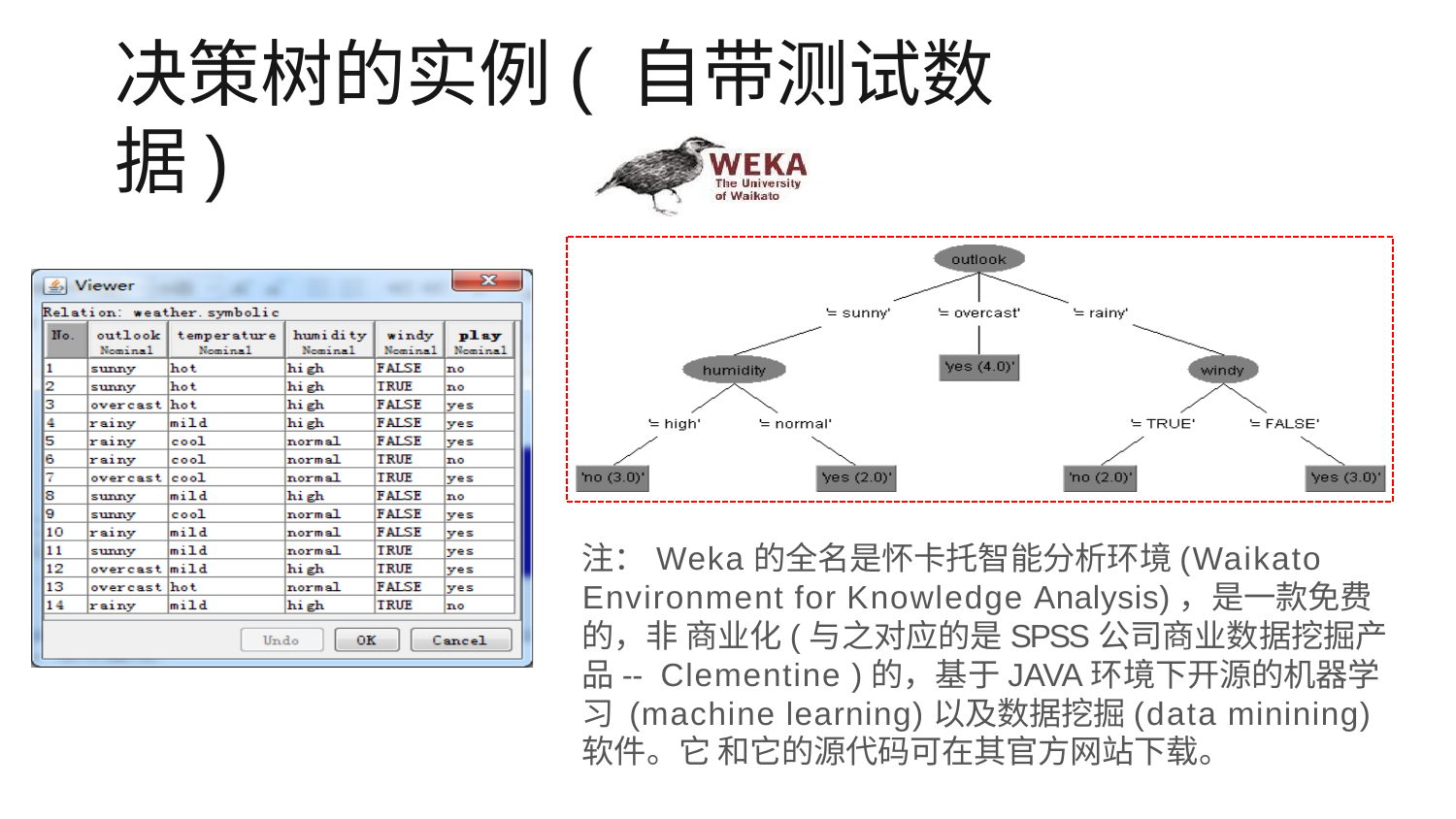

# 决策树的实例( 自带测试数据)

注：Weka的全名是怀卡托智能分析环境(Waikato  Environment for Knowledge Analysis)，是一款免费的，非 商业化(与之对应的是SPSS公司商业数据挖掘产品--  Clementine )的，基于JAVA环境下开源的机器学习 (machine learning)以及数据挖掘(data minining)软件。它 和它的源代码可在其官方网站下载。